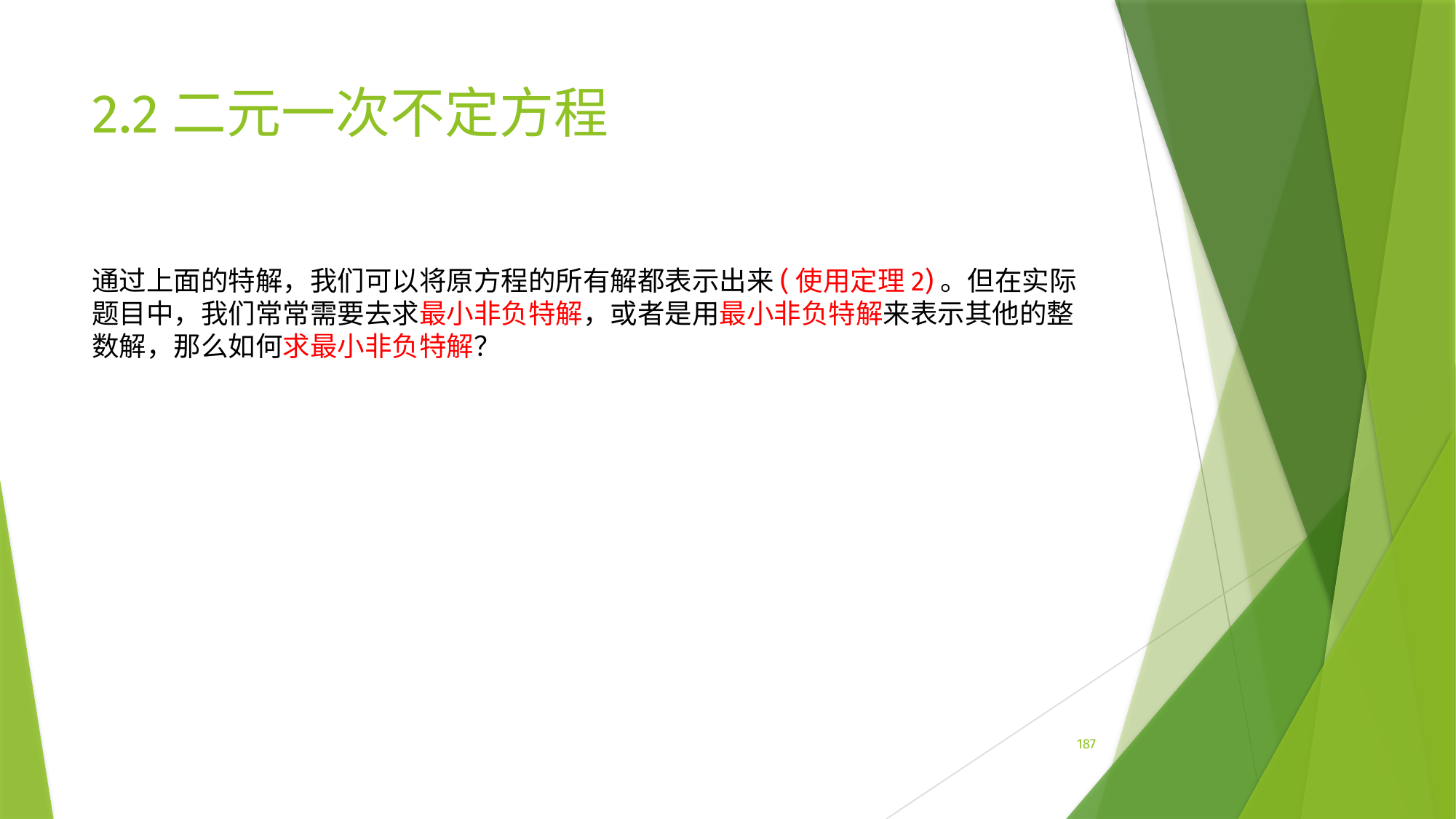

# 2.2二元一次不定方程
通过上面的特解，我们可以将原方程的所有解都表示出来(使用定理2)。但在实际题目中，我们常常需要去求最小非负特解，或者是用最小非负特解来表示其他的整数解，那么如何求最小非负特解？

187